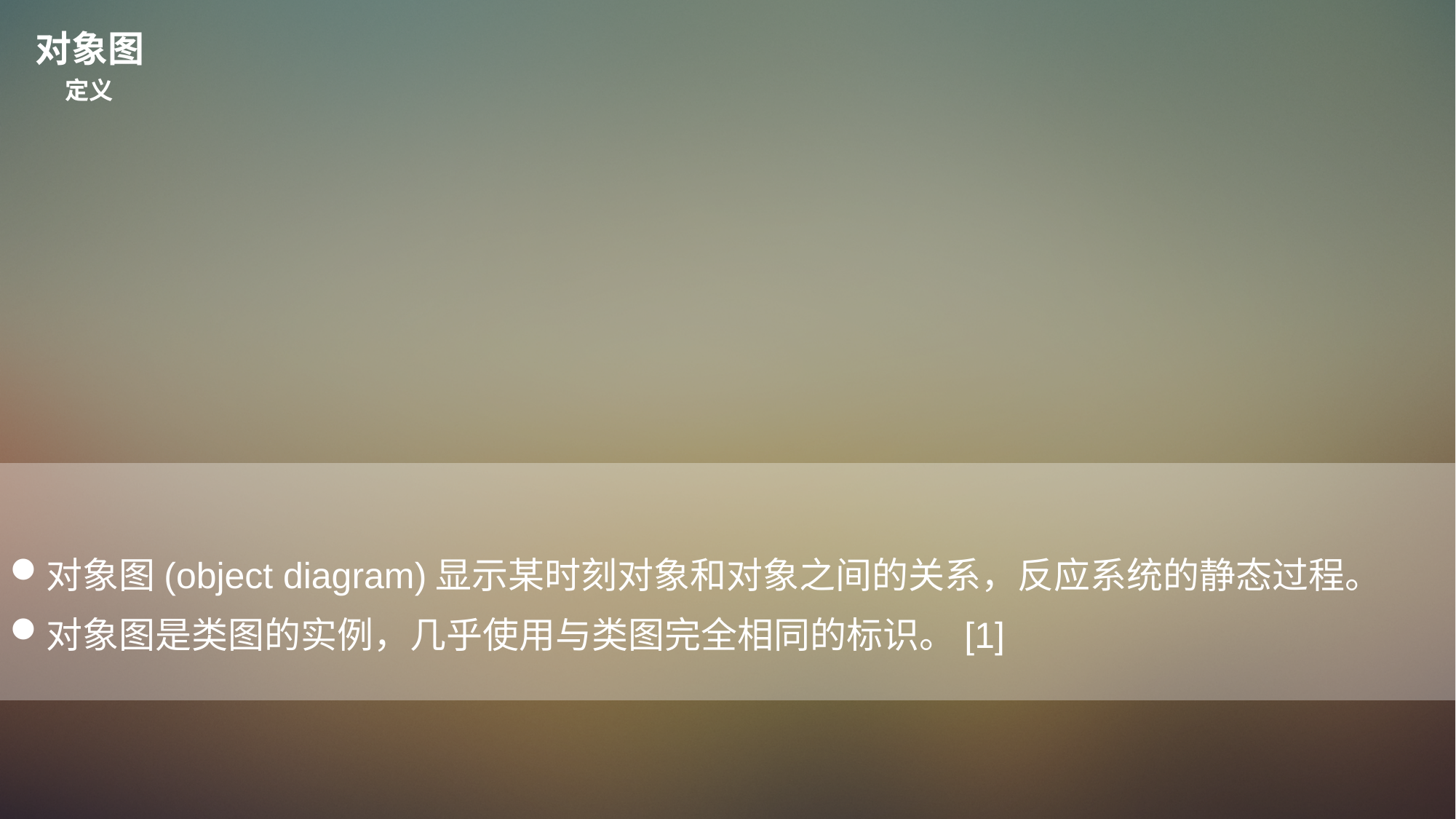

对象图
定义

对象图(object diagram)显示某时刻对象和对象之间的关系，反应系统的静态过程。
对象图是类图的实例，几乎使用与类图完全相同的标识。[1]